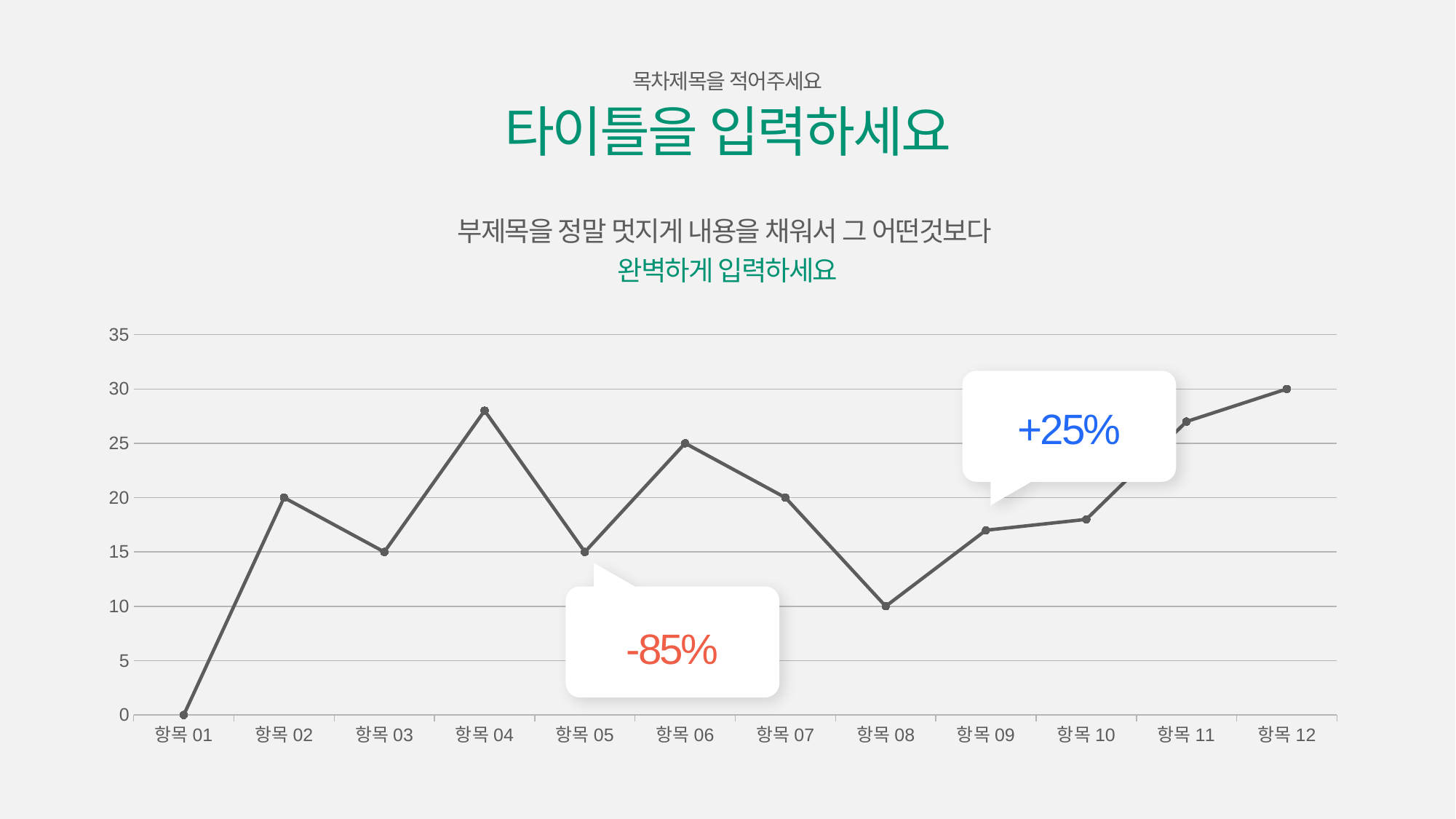

목차제목을 적어주세요
타이틀을 입력하세요
부제목을 정말 멋지게 내용을 채워서 그 어떤것보다
완벽하게 입력하세요

### Chart

| Category | 열1 |
|---|---|
| 항목01 | 0.0 |
| 항목02 | 20.0 |
| 항목03 | 15.0 |
| 항목04 | 28.0 |
| 항목05 | 15.0 |
| 항목06 | 25.0 |
| 항목07 | 20.0 |
| 항목08 | 10.0 |
| 항목09 | 17.0 |
| 항목10 | 18.0 |
| 항목11 | 27.0 |
| 항목12 | 30.0 |
+25%

-85%